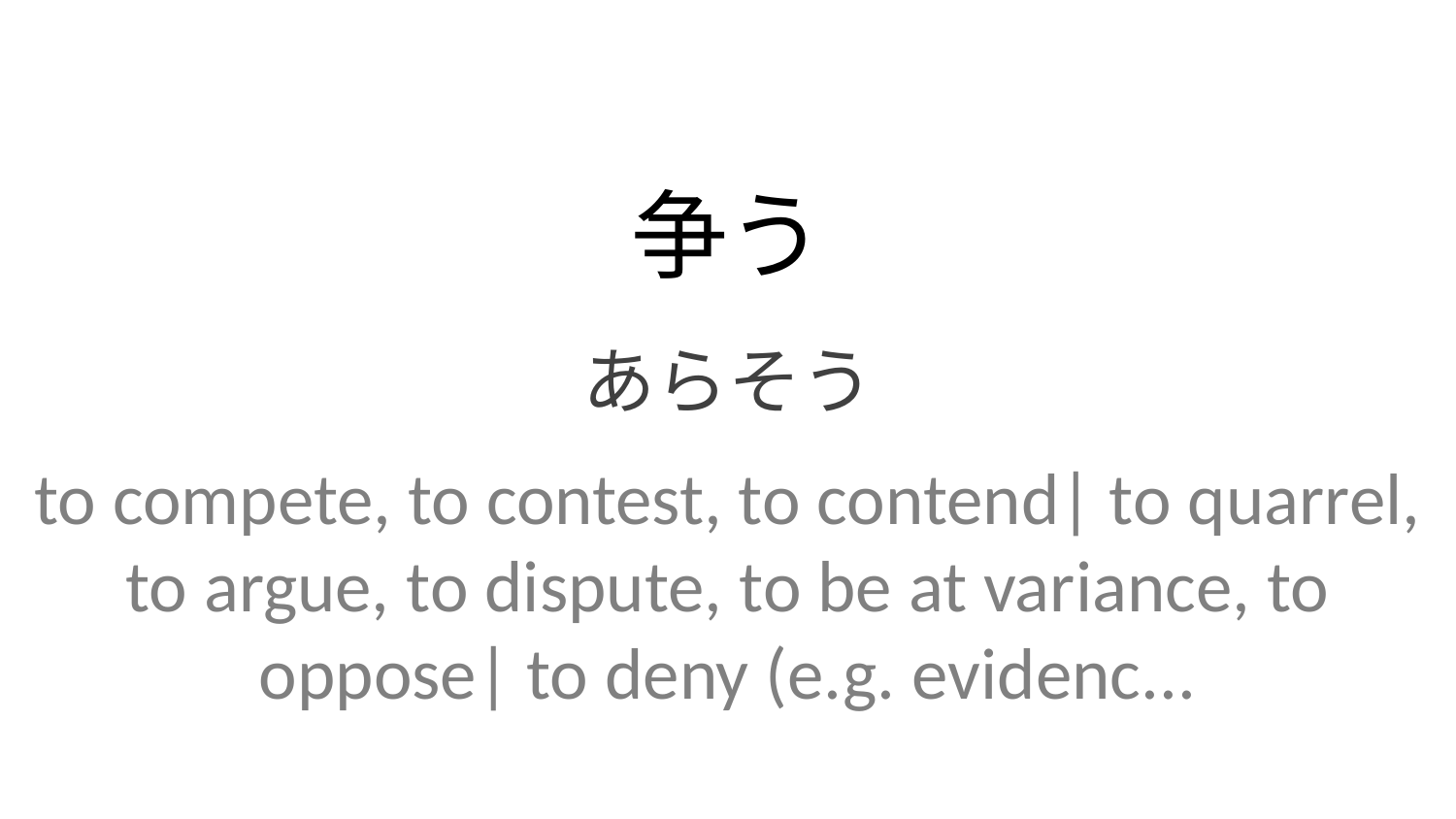

争う

あらそう
to compete, to contest, to contend| to quarrel, to argue, to dispute, to be at variance, to oppose| to deny (e.g. evidenc...